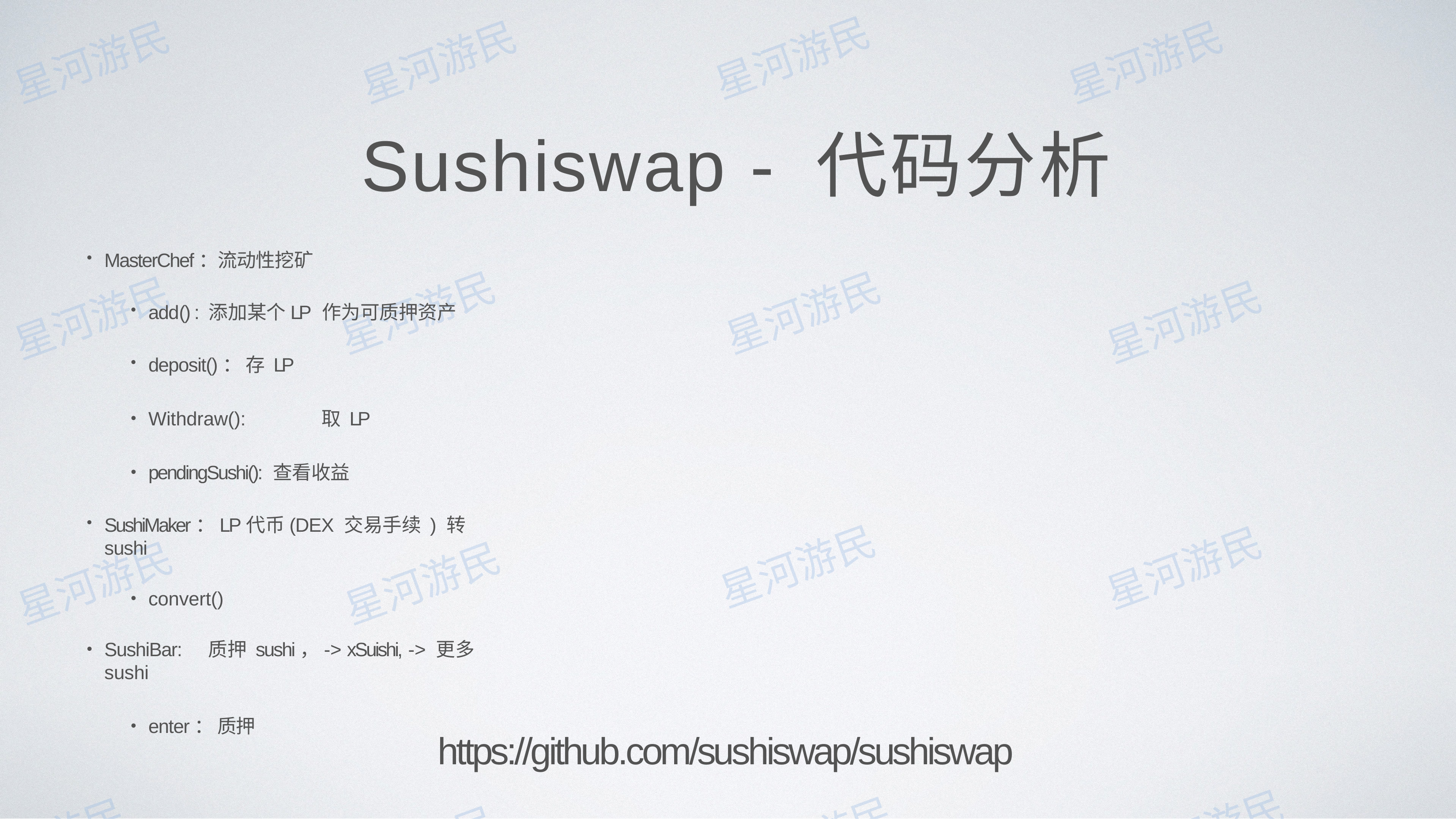

# Sushiswap - 代码分析
MasterChef：流动性挖矿
add() : 添加某个LP 作为可质押资产
deposit()： 存 LP

Withdraw():	取 LP

pendingSushi(): 查看收益
SushiMaker：LP代币(DEX 交易⼿续 ) 转 sushi

convert()

SushiBar:	质押 sushi，-> xSuishi, -> 更多 sushi

enter： 质押
https://github.com/sushiswap/sushiswap